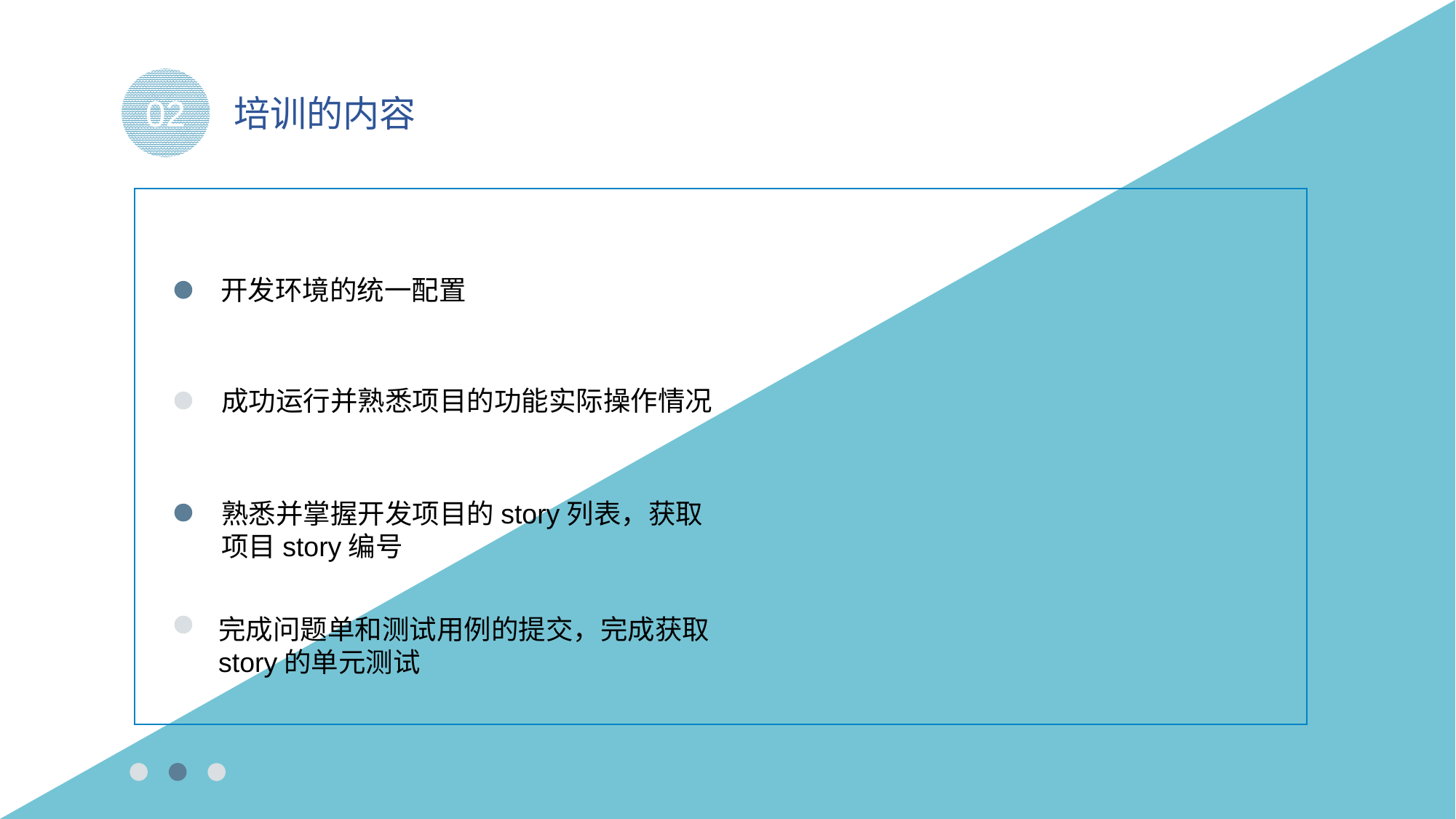

02
培训的内容

开发环境的统一配置

成功运行并熟悉项目的功能实际操作情况

熟悉并掌握开发项目的story列表，获取项目story编号

完成问题单和测试用例的提交，完成获取story的单元测试